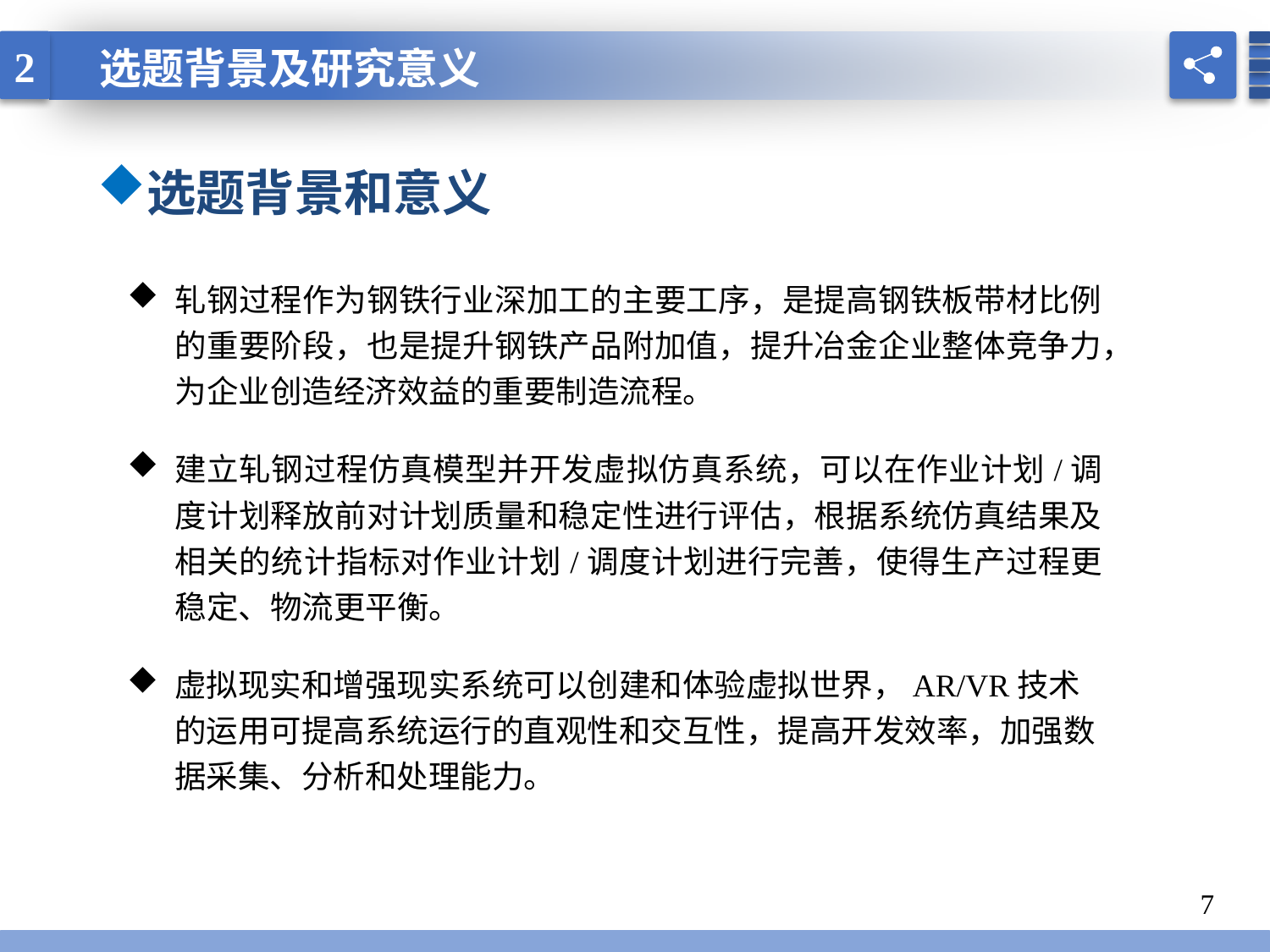

2

选题背景及研究意义
选题背景和意义
轧钢过程作为钢铁行业深加工的主要工序，是提高钢铁板带材比例的重要阶段，也是提升钢铁产品附加值，提升冶金企业整体竞争力，为企业创造经济效益的重要制造流程。
建立轧钢过程仿真模型并开发虚拟仿真系统，可以在作业计划/调度计划释放前对计划质量和稳定性进行评估，根据系统仿真结果及相关的统计指标对作业计划/调度计划进行完善，使得生产过程更稳定、物流更平衡。
虚拟现实和增强现实系统可以创建和体验虚拟世界，AR/VR技术的运用可提高系统运行的直观性和交互性，提高开发效率，加强数据采集、分析和处理能力。
7